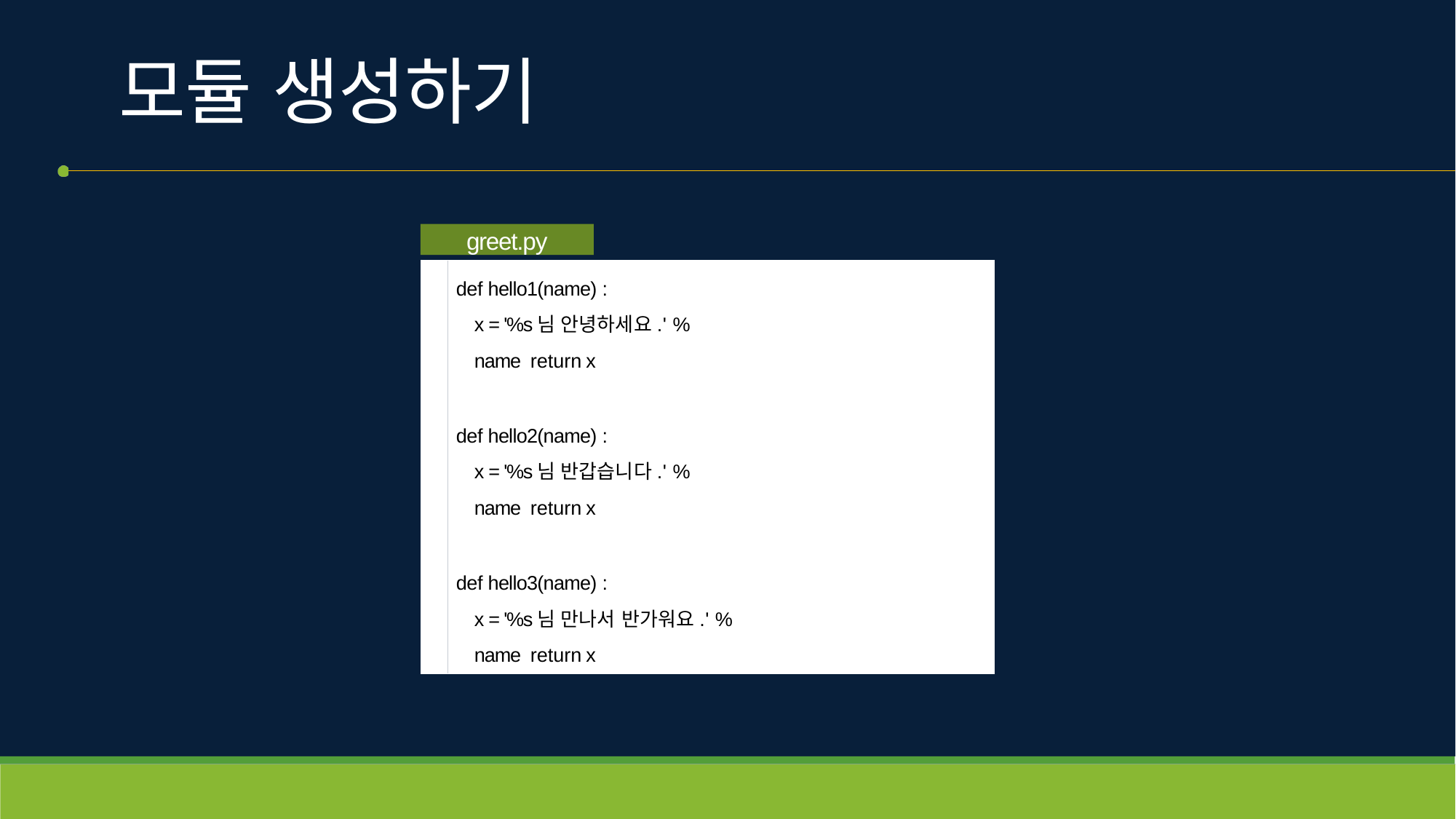

# 모듈 생성하기

greet.py

def hello1(name) :
x = '%s님 안녕하세요.' % name  return x

def hello2(name) :
x = '%s님 반갑습니다.' % name  return x

def hello3(name) :
x = '%s님 만나서 반가워요.' % name  return x